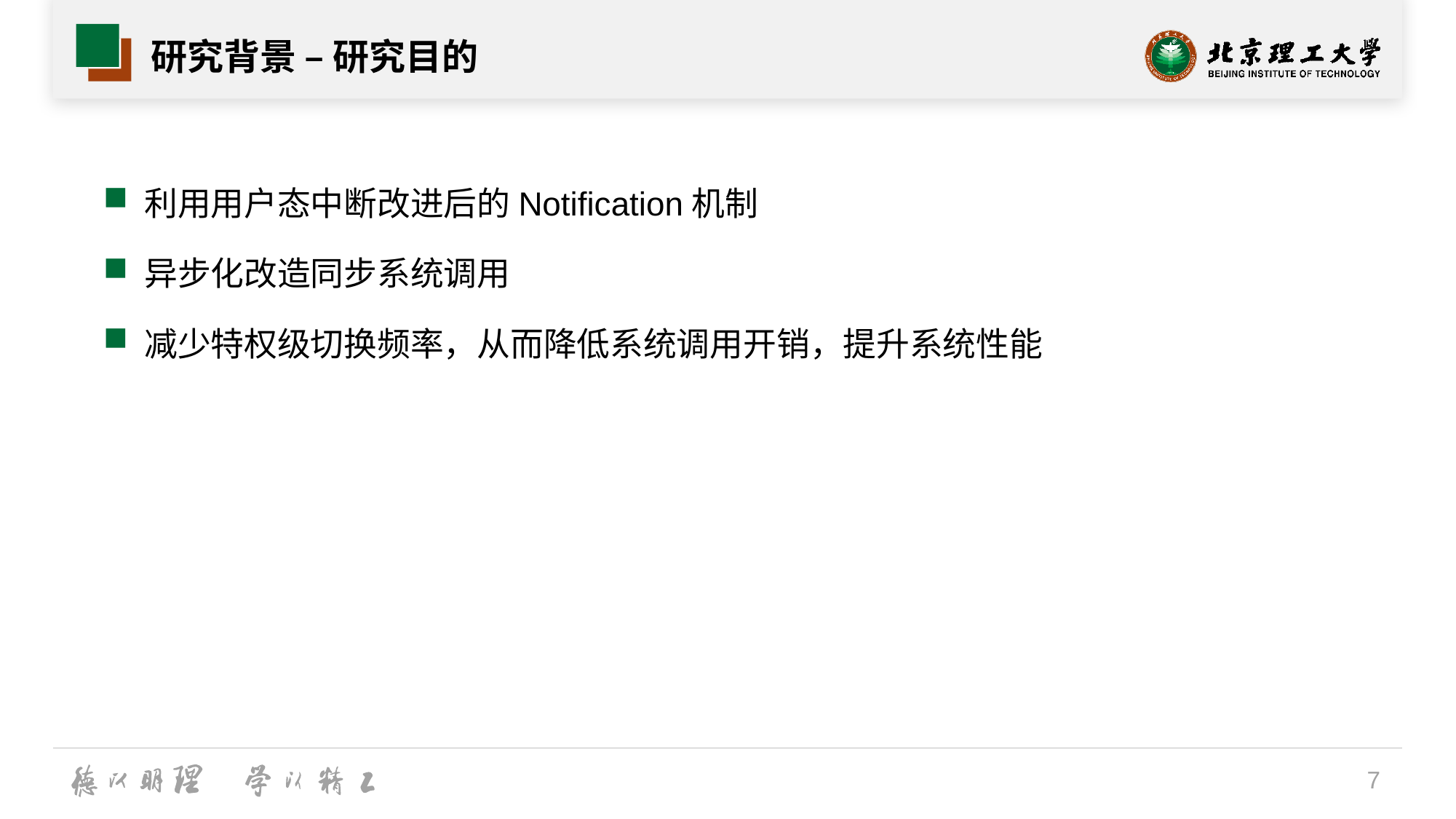

# 研究背景 – 研究目的
利用用户态中断改进后的Notification机制
异步化改造同步系统调用
减少特权级切换频率，从而降低系统调用开销，提升系统性能